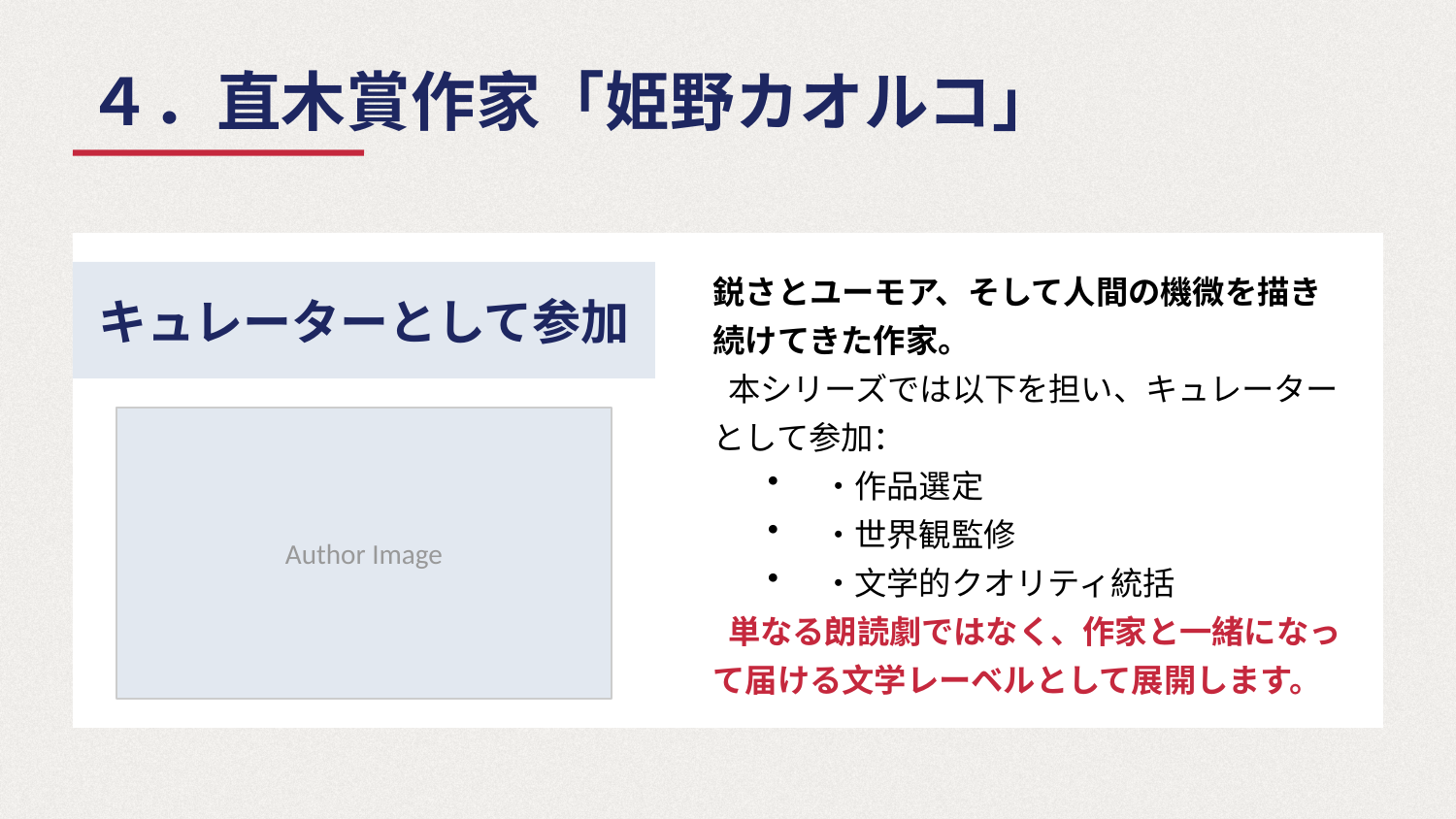

４．直木賞作家「姫野カオルコ」

キュレーターとして参加
鋭さとユーモア、そして人間の機微を描き続けてきた作家。
 本シリーズでは以下を担い、キュレーターとして参加：
・作品選定
・世界観監修
・文学的クオリティ統括
 単なる朗読劇ではなく、作家と一緒になって届ける文学レーベルとして展開します。

Author Image